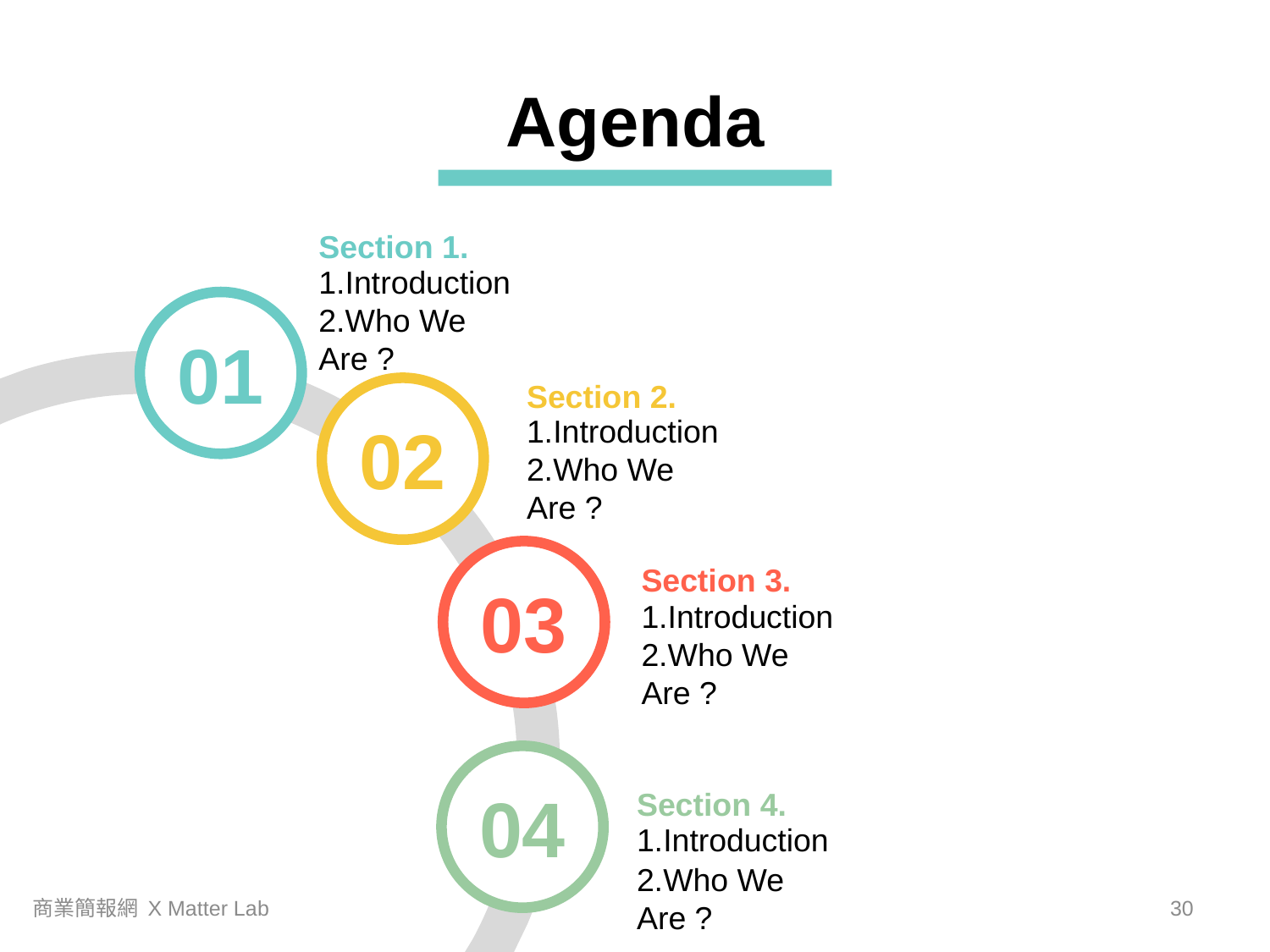

Agenda

Section 1.
1.Introduction
2.Who We Are ?
01

Section 2.
1.Introduction
2.Who We Are ?
02
03
Section 3.
1.Introduction
2.Who We Are ?
04
Section 4.
1.Introduction
2.Who We Are ?
商業簡報網 X Matter Lab
30